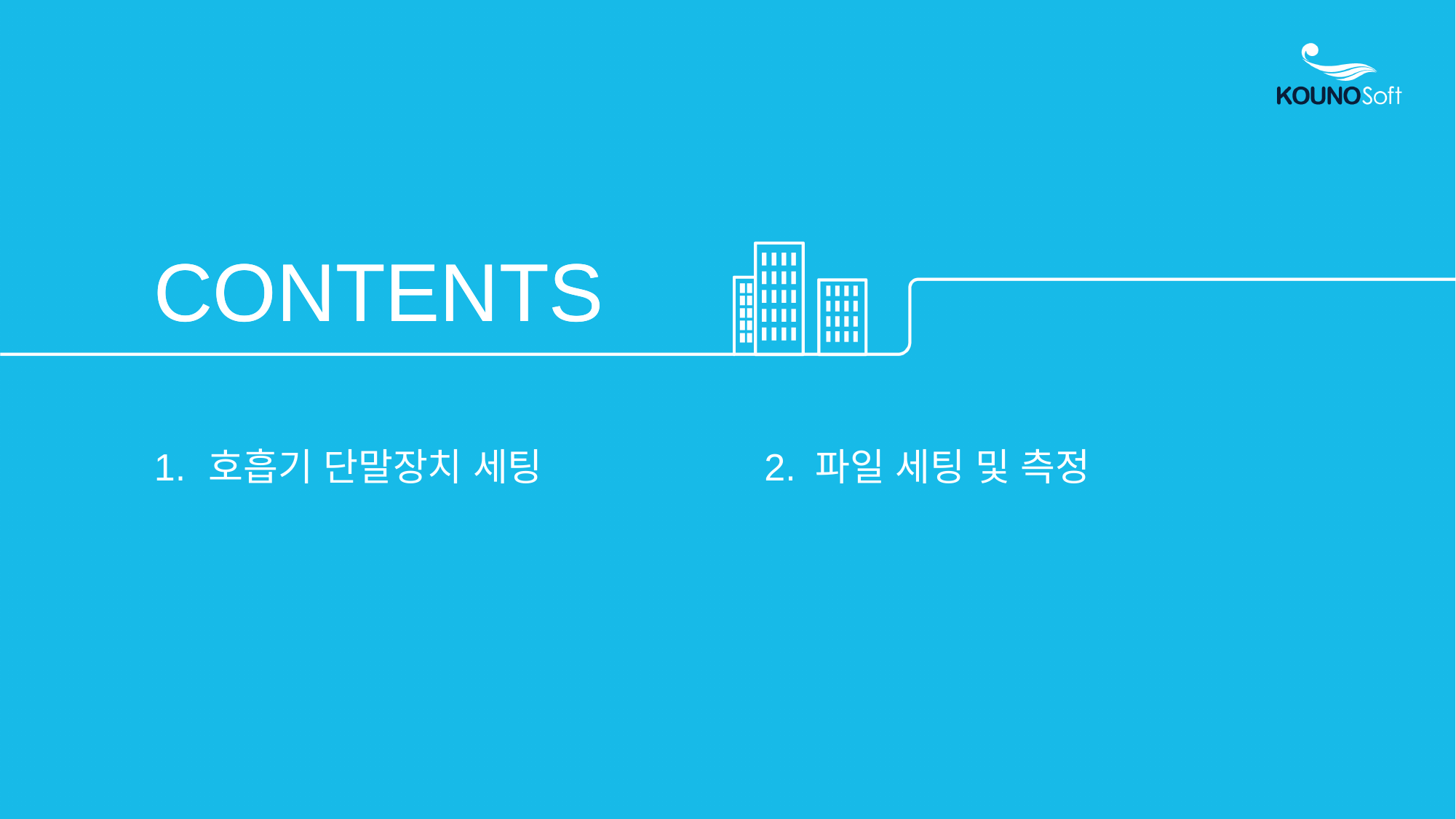

CONTENTS
호흡기 단말장치 세팅
2. 파일 세팅 및 측정